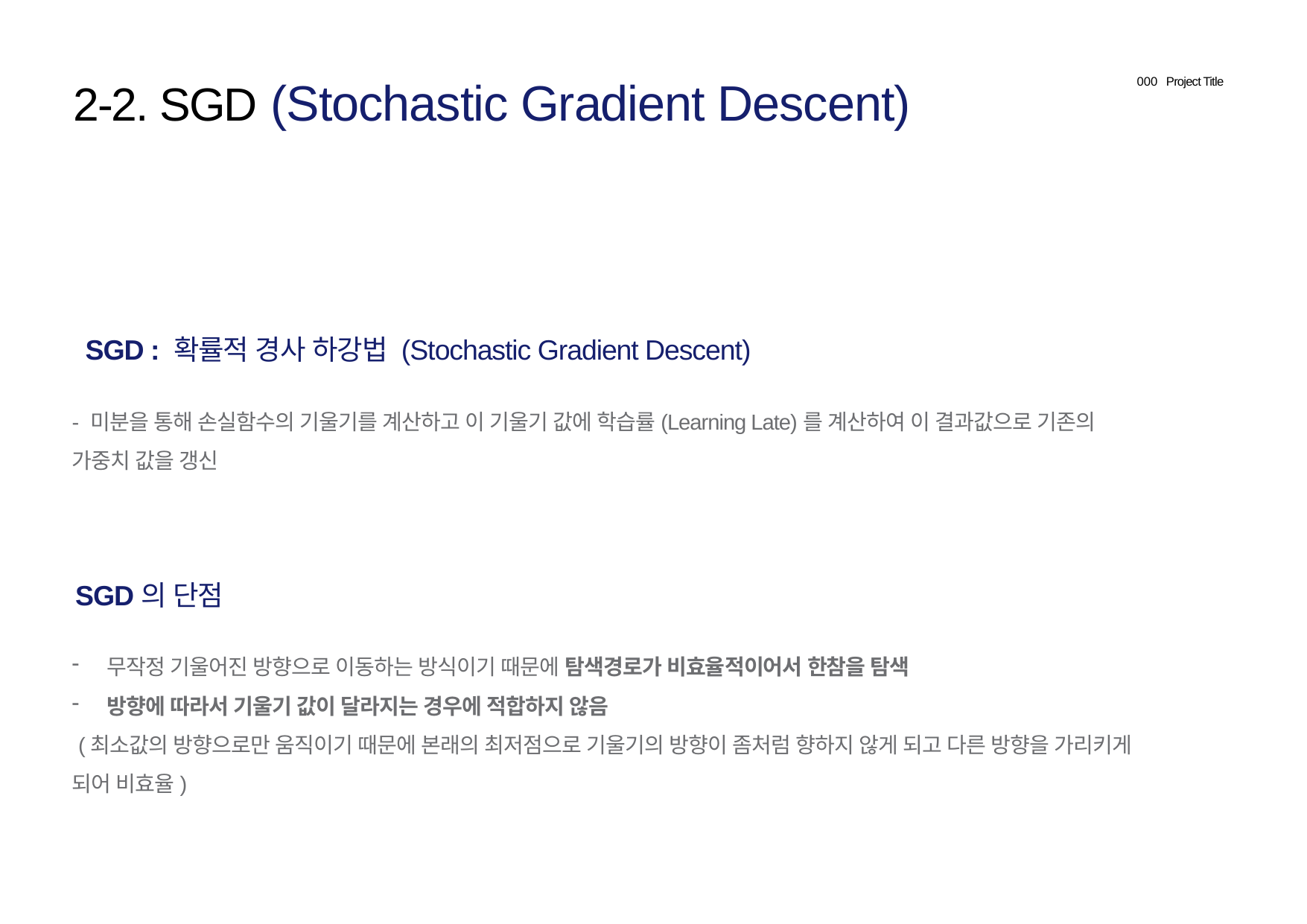

# 2-2. SGD (Stochastic Gradient Descent)
000
Project Title
SGD : 확률적 경사 하강법 (Stochastic Gradient Descent)
- 미분을 통해 손실함수의 기울기를 계산하고 이 기울기 값에 학습률(Learning Late)를 계산하여 이 결과값으로 기존의 가중치 값을 갱신
SGD의 단점
무작정 기울어진 방향으로 이동하는 방식이기 때문에 탐색경로가 비효율적이어서 한참을 탐색
방향에 따라서 기울기 값이 달라지는 경우에 적합하지 않음
 (최소값의 방향으로만 움직이기 때문에 본래의 최저점으로 기울기의 방향이 좀처럼 향하지 않게 되고 다른 방향을 가리키게 되어 비효율)